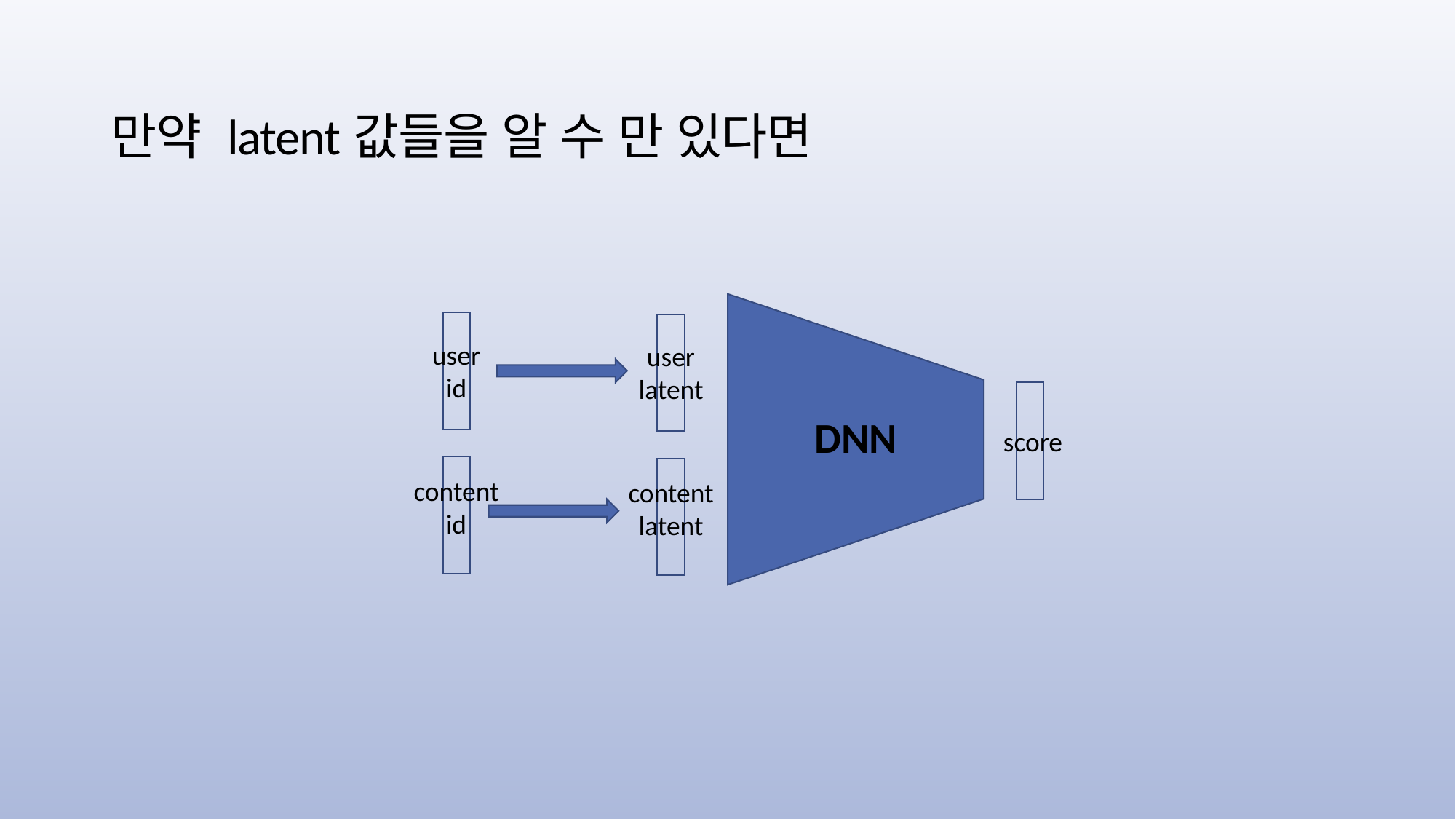

# 만약 latent값들을 알 수 만 있다면

user
id
user
latent

DNN
score

content
id
content
latent